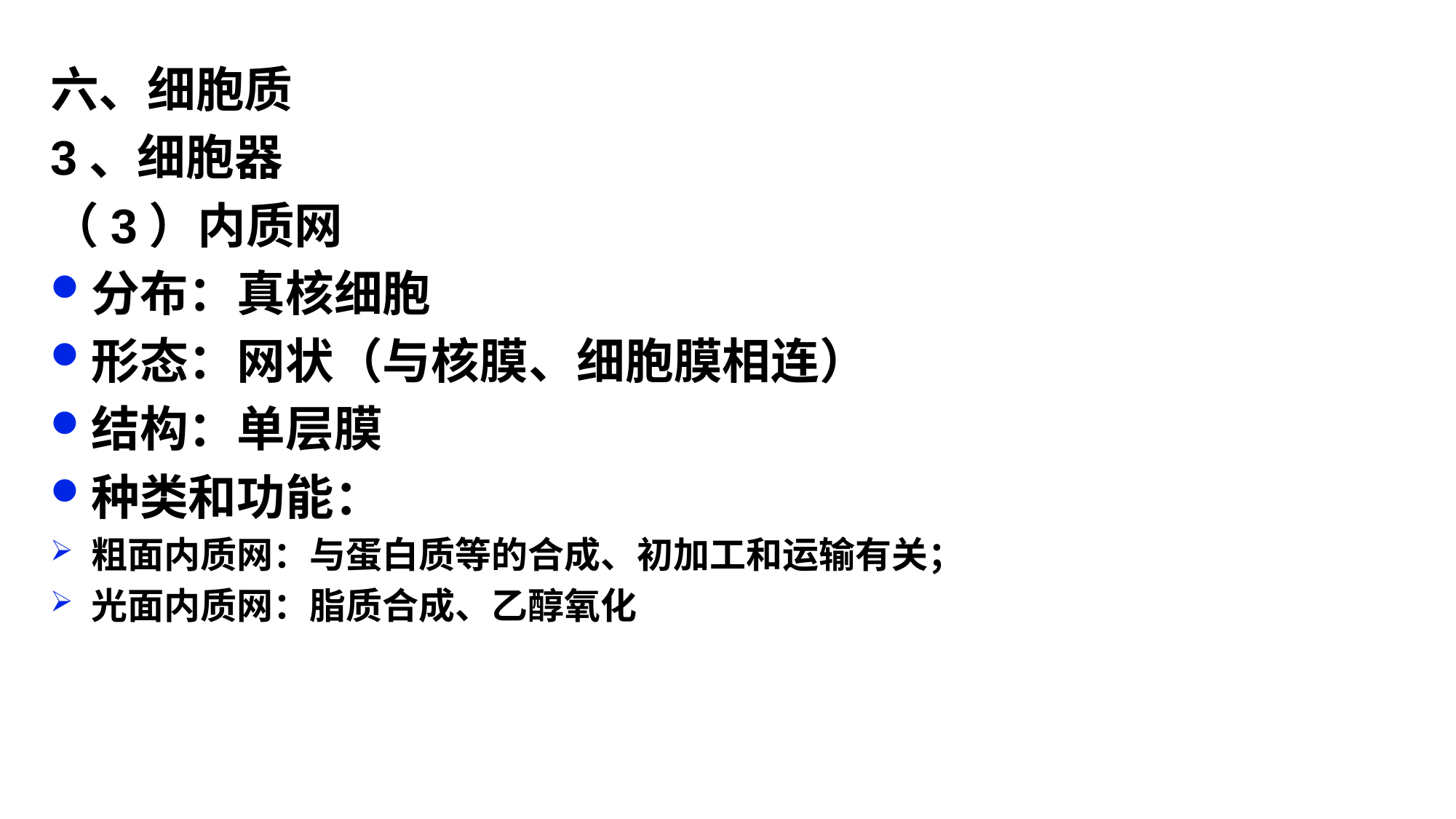

六、细胞质
3、细胞器
（3）内质网
分布：真核细胞
形态：网状（与核膜、细胞膜相连）
结构：单层膜
种类和功能：
粗面内质网：与蛋白质等的合成、初加工和运输有关；
光面内质网：脂质合成、乙醇氧化